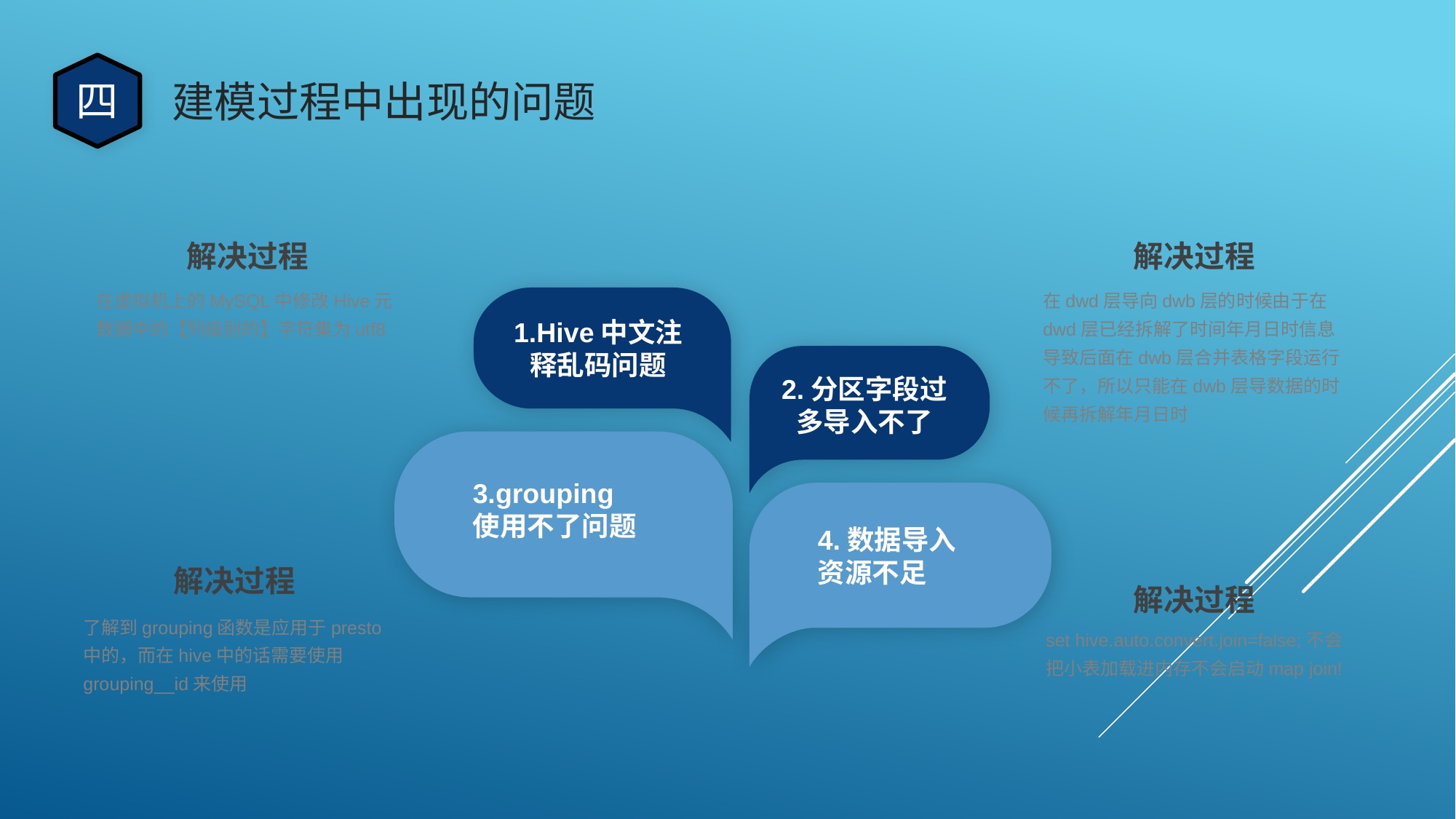

四
建模过程中出现的问题
解决过程
在虚拟机上的MySQL中修改Hive元数据中的【列级别的】字符集为utf8
解决过程
在dwd层导向dwb层的时候由于在dwd层已经拆解了时间年月日时信息导致后面在dwb层合并表格字段运行不了，所以只能在dwb层导数据的时候再拆解年月日时

1.Hive中文注释乱码问题

2.分区字段过多导入不了

3.grouping使用不了问题

4.数据导入资源不足
解决过程
了解到grouping函数是应用于presto中的，而在hive中的话需要使用grouping__id来使用
解决过程
set hive.auto.convert.join=false;不会把小表加载进内存不会启动map join!